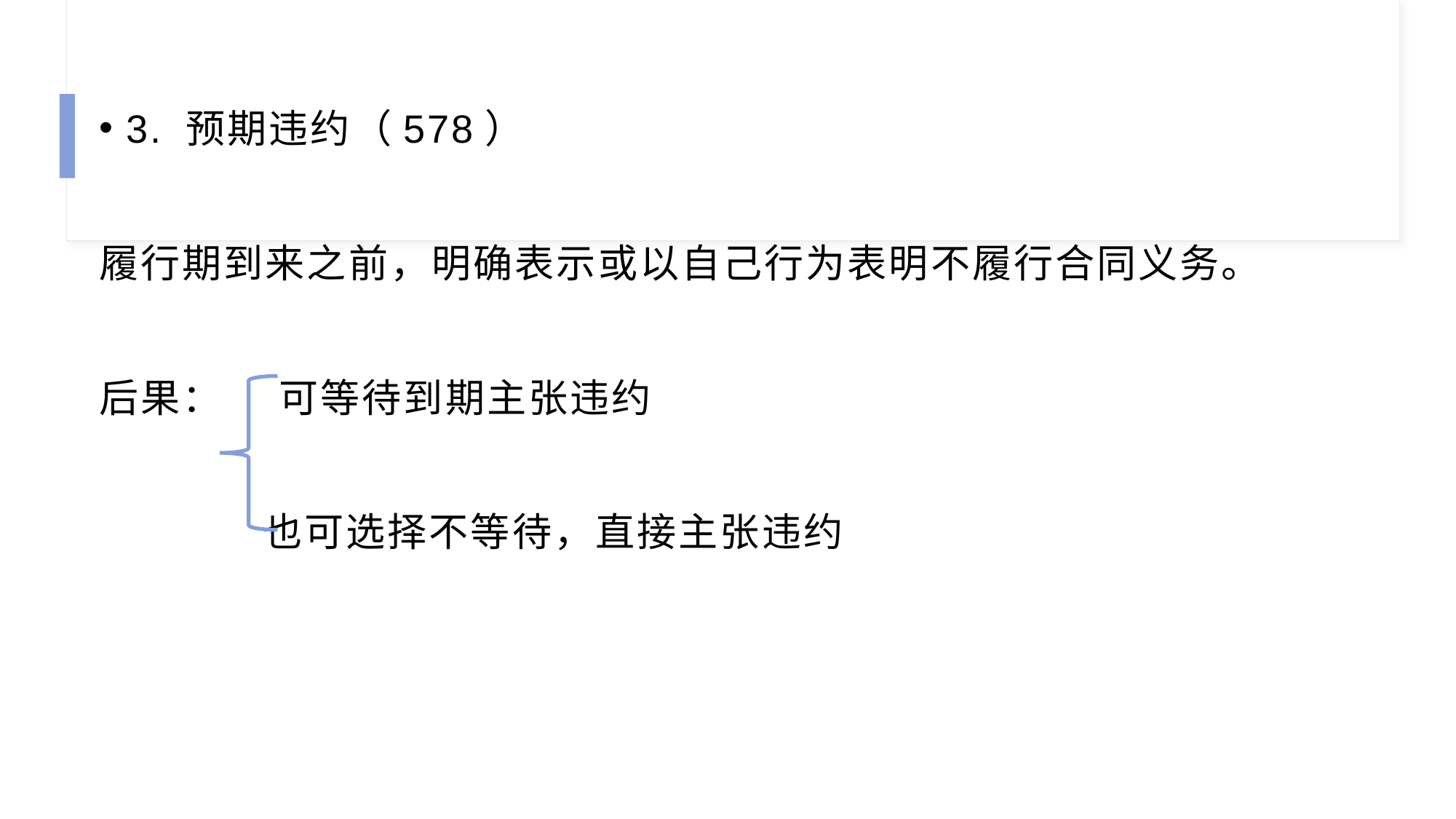

3. 预期违约（578）

履行期到来之前，明确表示或以自己行为表明不履行合同义务。

后果：     可等待到期主张违约

              也可选择不等待，直接主张违约